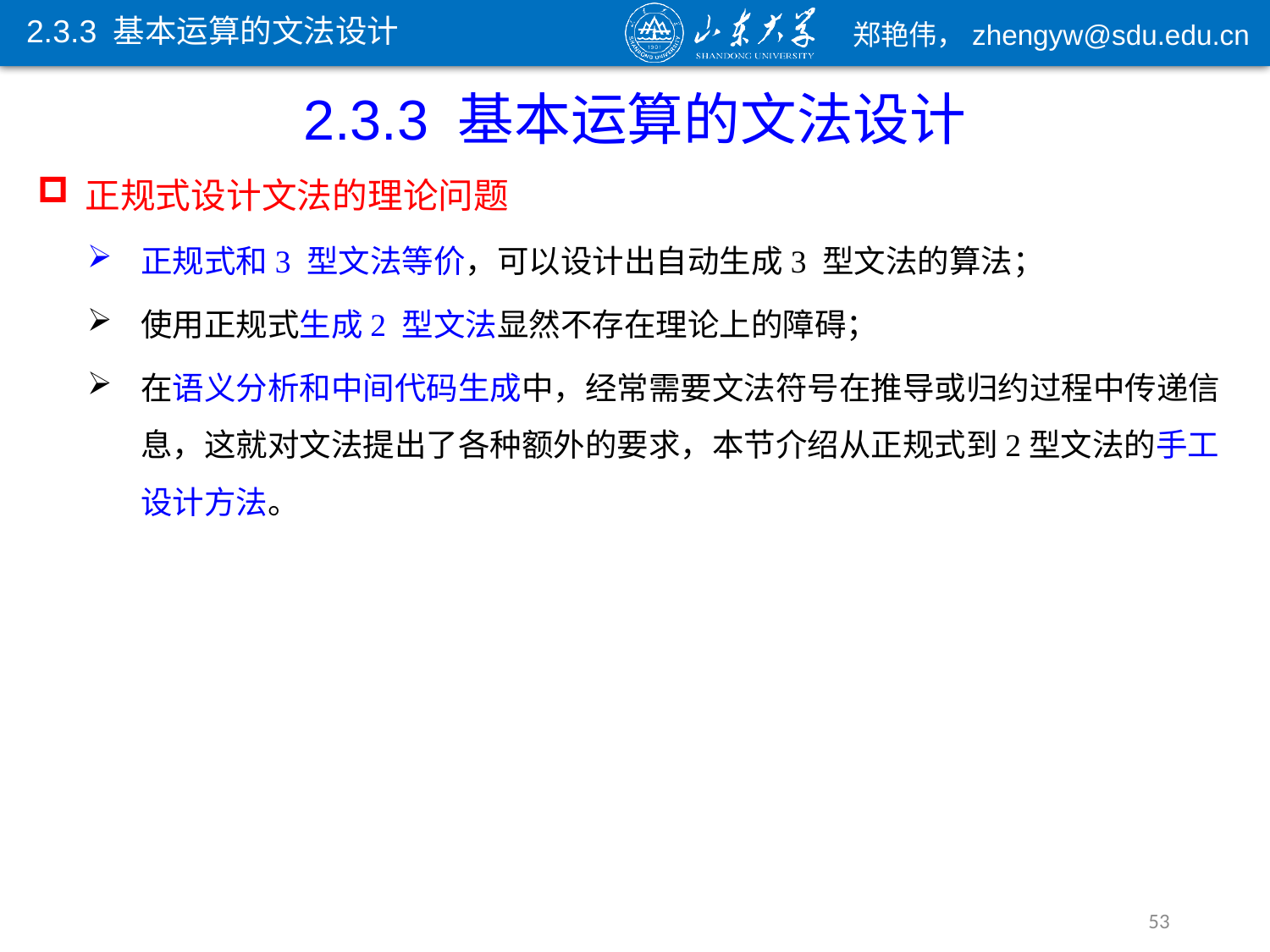

2.3.3 基本运算的文法设计
2.3.3 基本运算的文法设计
正规式设计文法的理论问题
正规式和3 型文法等价，可以设计出自动生成3 型文法的算法；
使用正规式生成2 型文法显然不存在理论上的障碍；
在语义分析和中间代码生成中，经常需要文法符号在推导或归约过程中传递信息，这就对文法提出了各种额外的要求，本节介绍从正规式到2型文法的手工设计方法。
53